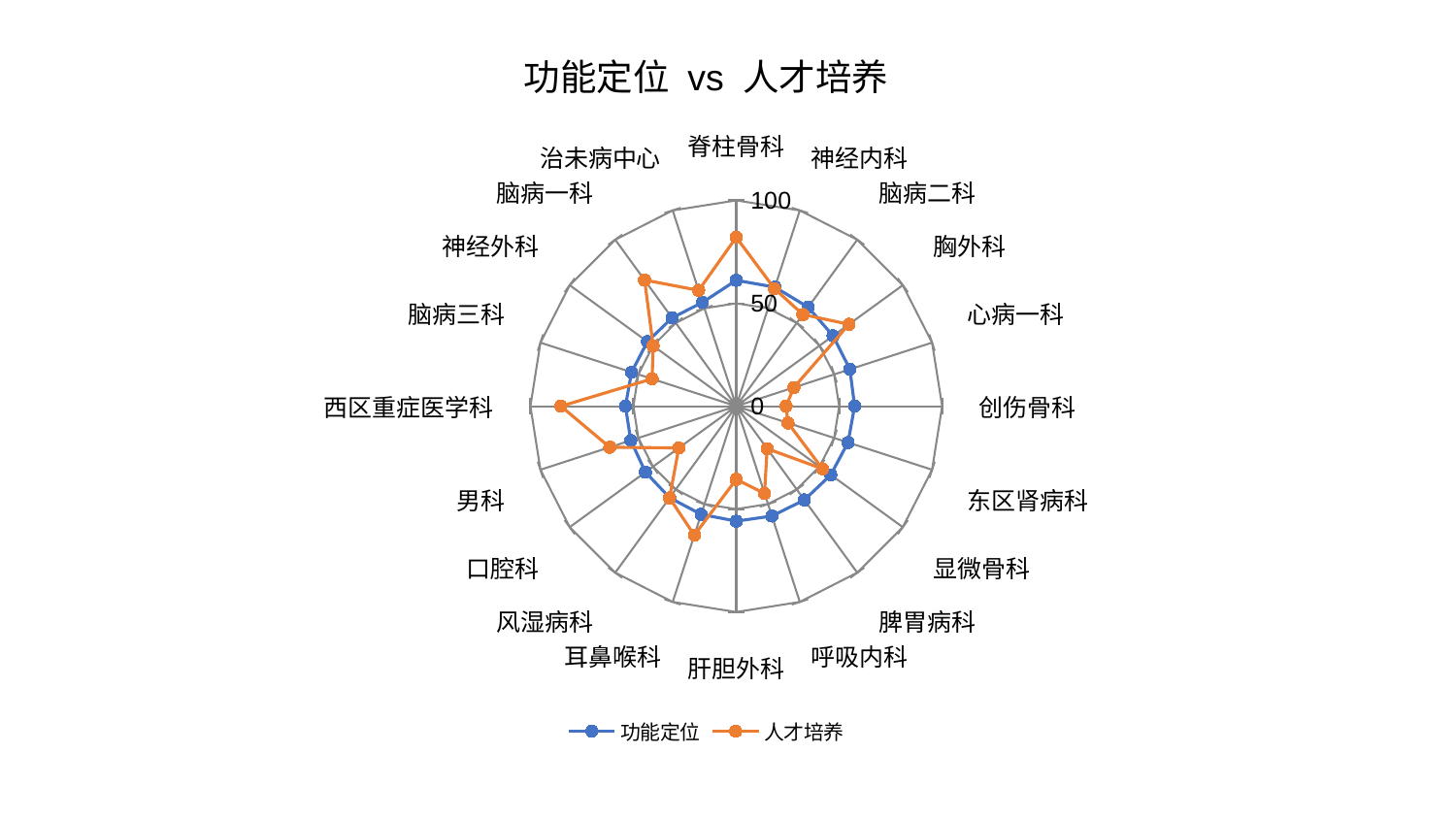

### Chart: 功能定位 vs 人才培养

| Category | 功能定位 | 人才培养 |
|---|---|---|
| 脊柱骨科 | 61.18230592120504 | 82.0698358475977 |
| 神经内科 | 60.81449131455475 | 60.08921832390305 |
| 脑病二科 | 59.450456718289054 | 55.05926440346923 |
| 胸外科 | 58.14350395298067 | 67.70679455893806 |
| 心病一科 | 58.04085119832674 | 29.474373855395537 |
| 创伤骨科 | 57.50060288014087 | 24.19055273669015 |
| 东区肾病科 | 57.08971709848766 | 26.442873316183682 |
| 显微骨科 | 56.756277325144424 | 51.77963790222926 |
| 脾胃病科 | 56.319428842069236 | 25.504991260473542 |
| 呼吸内科 | 56.11556500617077 | 44.56914847254928 |
| 肝胆外科 | 55.865411542407244 | 35.5752021284307 |
| 耳鼻喉科 | 55.25837962961218 | 65.86725150567095 |
| 风湿病科 | 55.006595114196514 | 55.13707327726646 |
| 口腔科 | 54.52455588290122 | 34.491614134963136 |
| 男科 | 53.87252448495614 | 64.60406224555406 |
| 西区重症医学科 | 53.862469650206904 | 85.1837354872175 |
| 脑病三科 | 53.47111853366938 | 42.99853583435566 |
| 神经外科 | 53.36727763823995 | 49.88474222772399 |
| 脑病一科 | 53.05716595896306 | 75.78077336846981 |
| 治未病中心 | 53.04540299417534 | 59.17514785522955 |
39